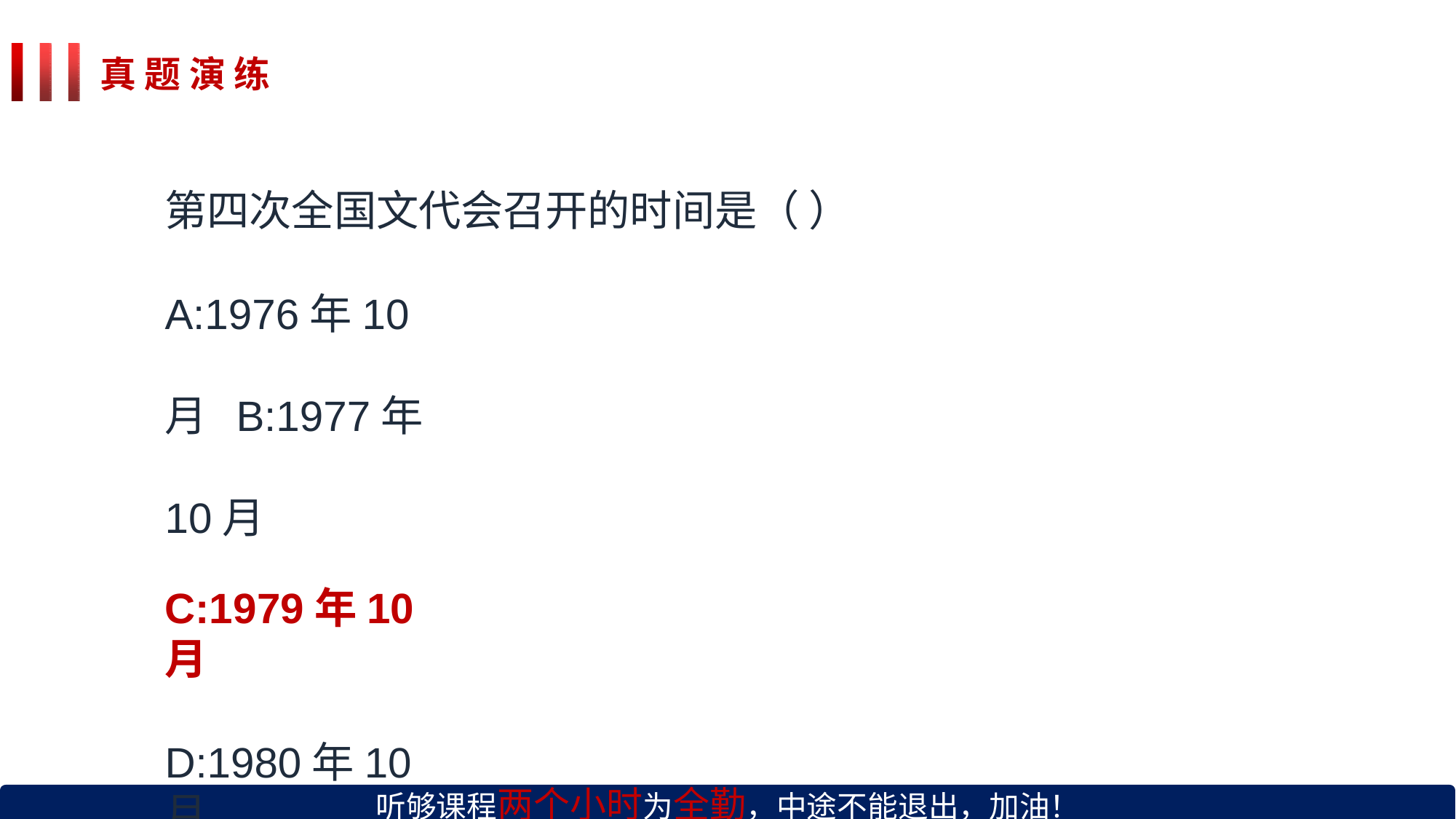

# 真 题 演 练
第四次全国文代会召开的时间是（ ）
A:1976年10月  B:1977年10月
C:1979年10月

D:1980年10月
18

听够课程两个小时为全勤，中途不能退出，加油！